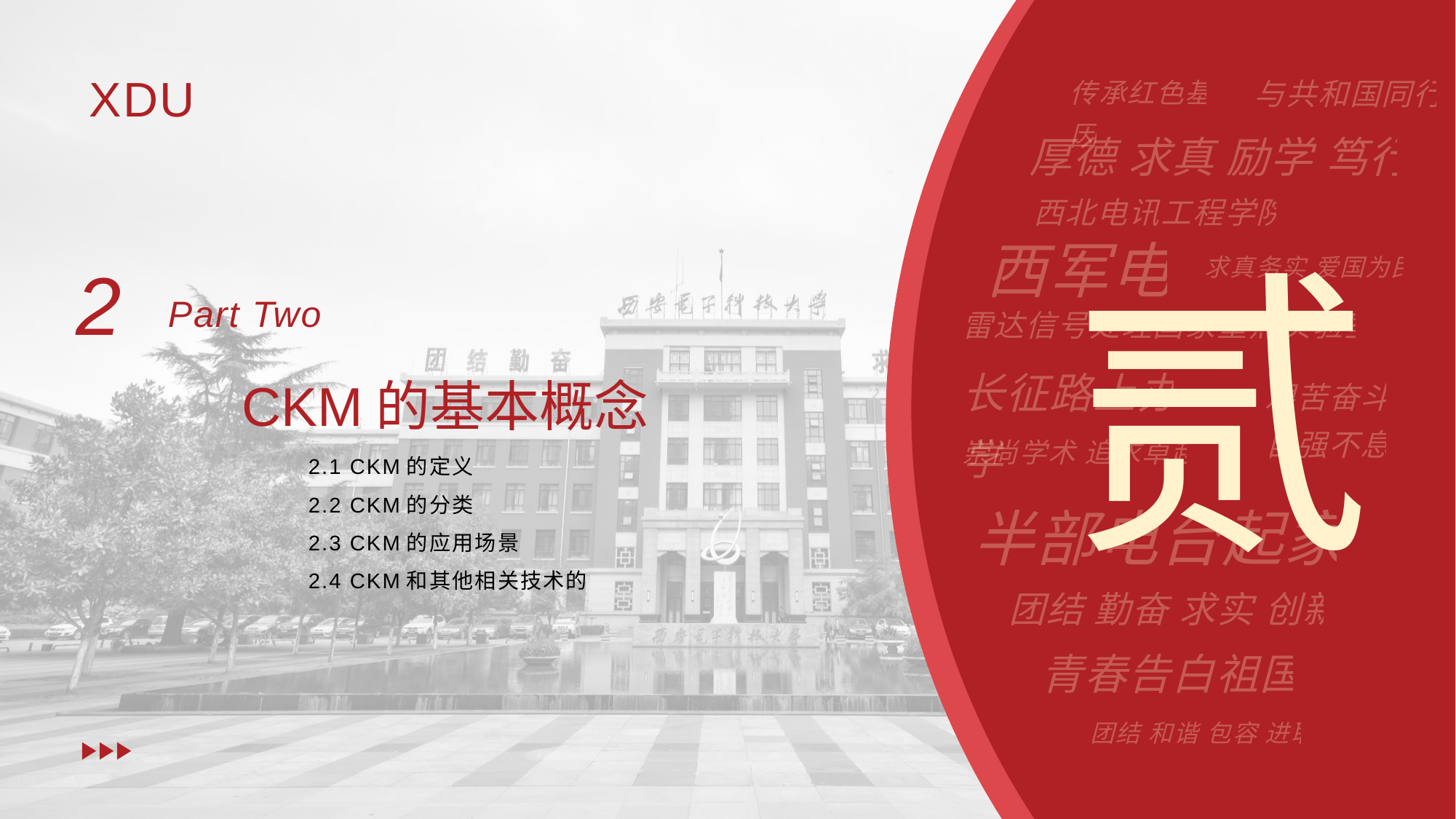

2
贰
Part Two
CKM的基本概念
2.1 CKM的定义
2.2 CKM的分类
2.3 CKM的应用场景
2.4 CKM和其他相关技术的